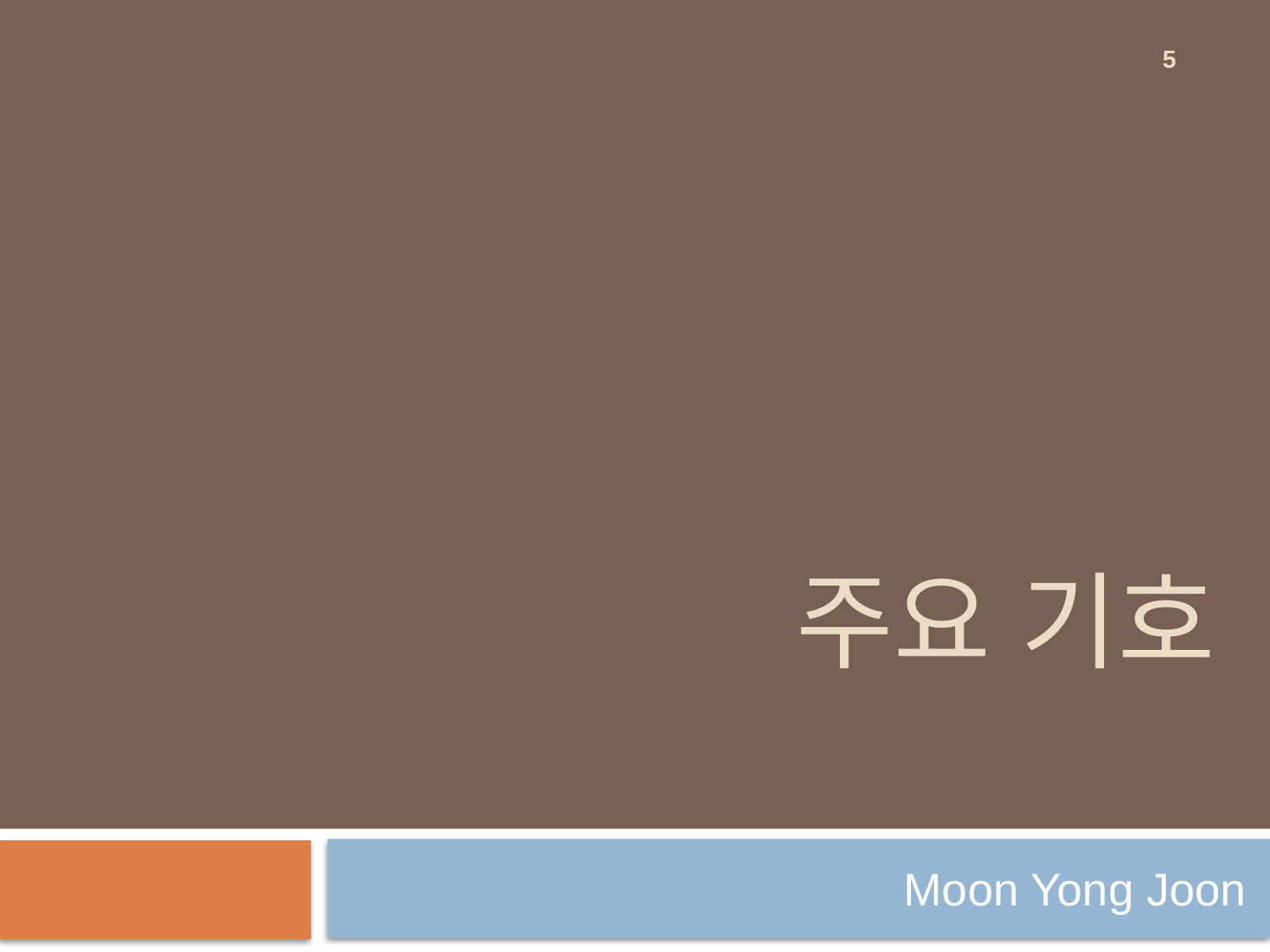

5
# 주요 기호
Moon Yong Joon